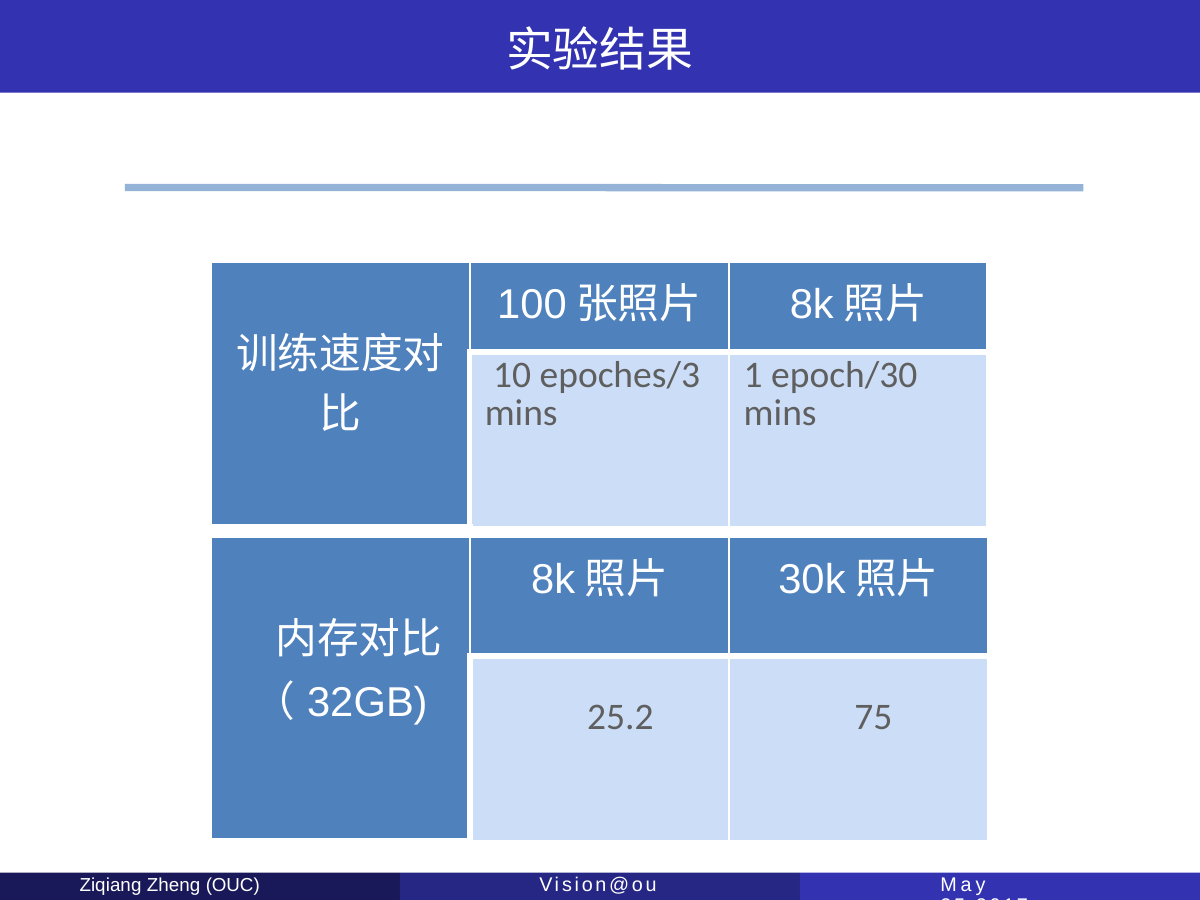

实验结果
| 训练速度对比 | 100张照片 | 8k照片 |
| --- | --- | --- |
|  | 10 epoches/3 mins | 1 epoch/30 mins |

| 内存对比（32GB) | 8k照片 | 30k照片 |
| --- | --- | --- |
|  | 25.2 | 75 |

Ziqiang Zheng (OUC)
Vision@ouc
May 25,2017